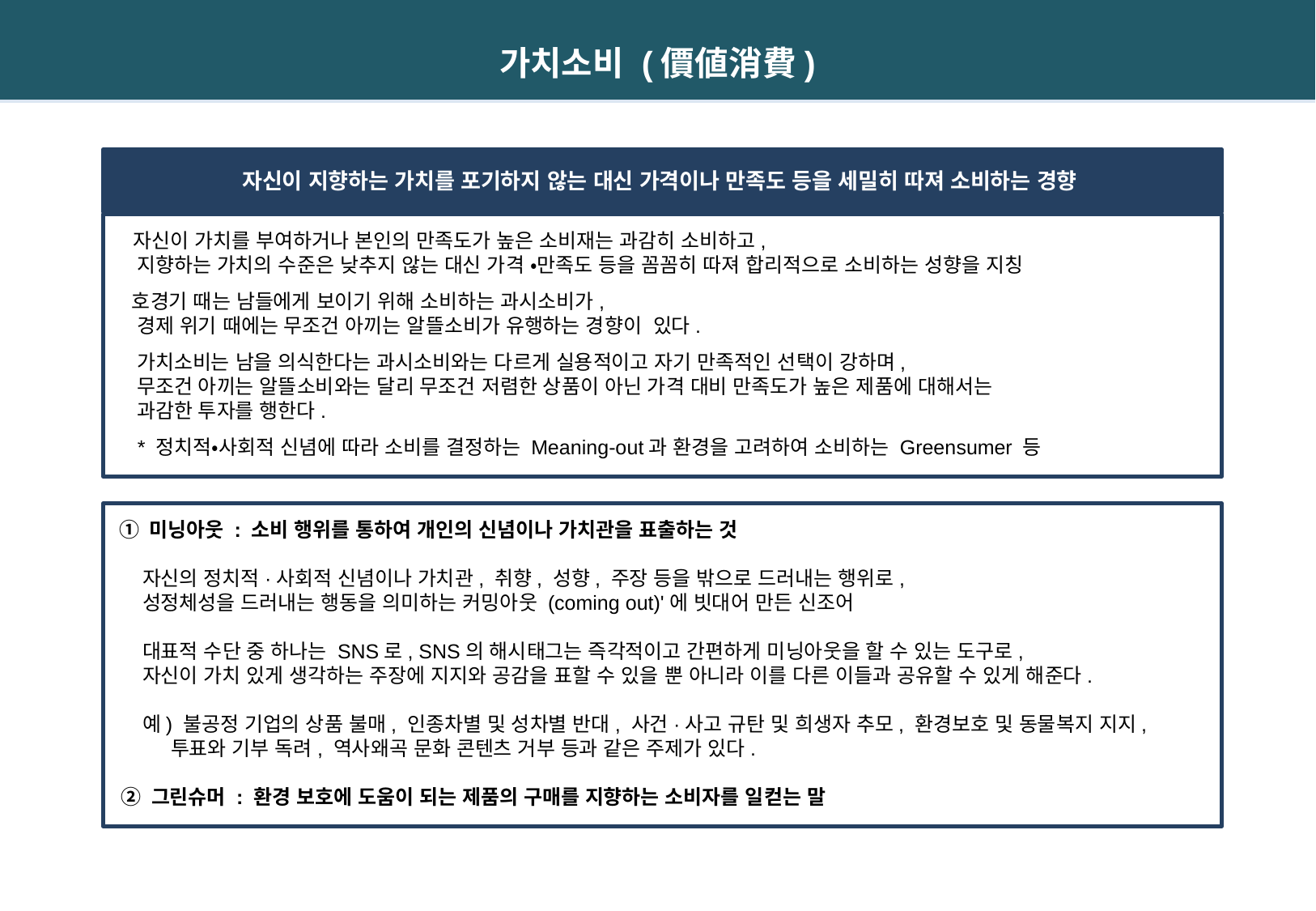

가치소비 (價値消費)

자신이 지향하는 가치를 포기하지 않는 대신 가격이나 만족도 등을 세밀히 따져 소비하는 경향

   자신이 가치를 부여하거나 본인의 만족도가 높은 소비재는 과감히 소비하고,
   지향하는 가치의 수준은 낮추지 않는 대신 가격 •만족도 등을 꼼꼼히 따져 합리적으로 소비하는 성향을 지칭
   호경기 때는 남들에게 보이기 위해 소비하는 과시소비가,
   경제 위기 때에는 무조건 아끼는 알뜰소비가 유행하는 경향이  있다.
   가치소비는 남을 의식한다는 과시소비와는 다르게 실용적이고 자기 만족적인 선택이 강하며,
   무조건 아끼는 알뜰소비와는 달리 무조건 저렴한 상품이 아닌 가격 대비 만족도가 높은 제품에 대해서는
   과감한 투자를 행한다.
    * 정치적•사회적 신념에 따라 소비를 결정하는 Meaning-out과 환경을 고려하여 소비하는 Greensumer 등

 ① 미닝아웃 : 소비 행위를 통하여 개인의 신념이나 가치관을 표출하는 것
    자신의 정치적·사회적 신념이나 가치관, 취향, 성향, 주장 등을 밖으로 드러내는 행위로,
    성정체성을 드러내는 행동을 의미하는 커밍아웃 (coming out)'에 빗대어 만든 신조어

    대표적 수단 중 하나는 SNS로, SNS의 해시태그는 즉각적이고 간편하게 미닝아웃을 할 수 있는 도구로,
    자신이 가치 있게 생각하는 주장에 지지와 공감을 표할 수 있을 뿐 아니라 이를 다른 이들과 공유할 수 있게 해준다.

    예) 불공정 기업의 상품 불매, 인종차별 및 성차별 반대, 사건·사고 규탄 및 희생자 추모, 환경보호 및 동물복지 지지,
         투표와 기부 독려, 역사왜곡 문화 콘텐츠 거부 등과 같은 주제가 있다.
 ② 그린슈머 : 환경 보호에 도움이 되는 제품의 구매를 지향하는 소비자를 일컫는 말